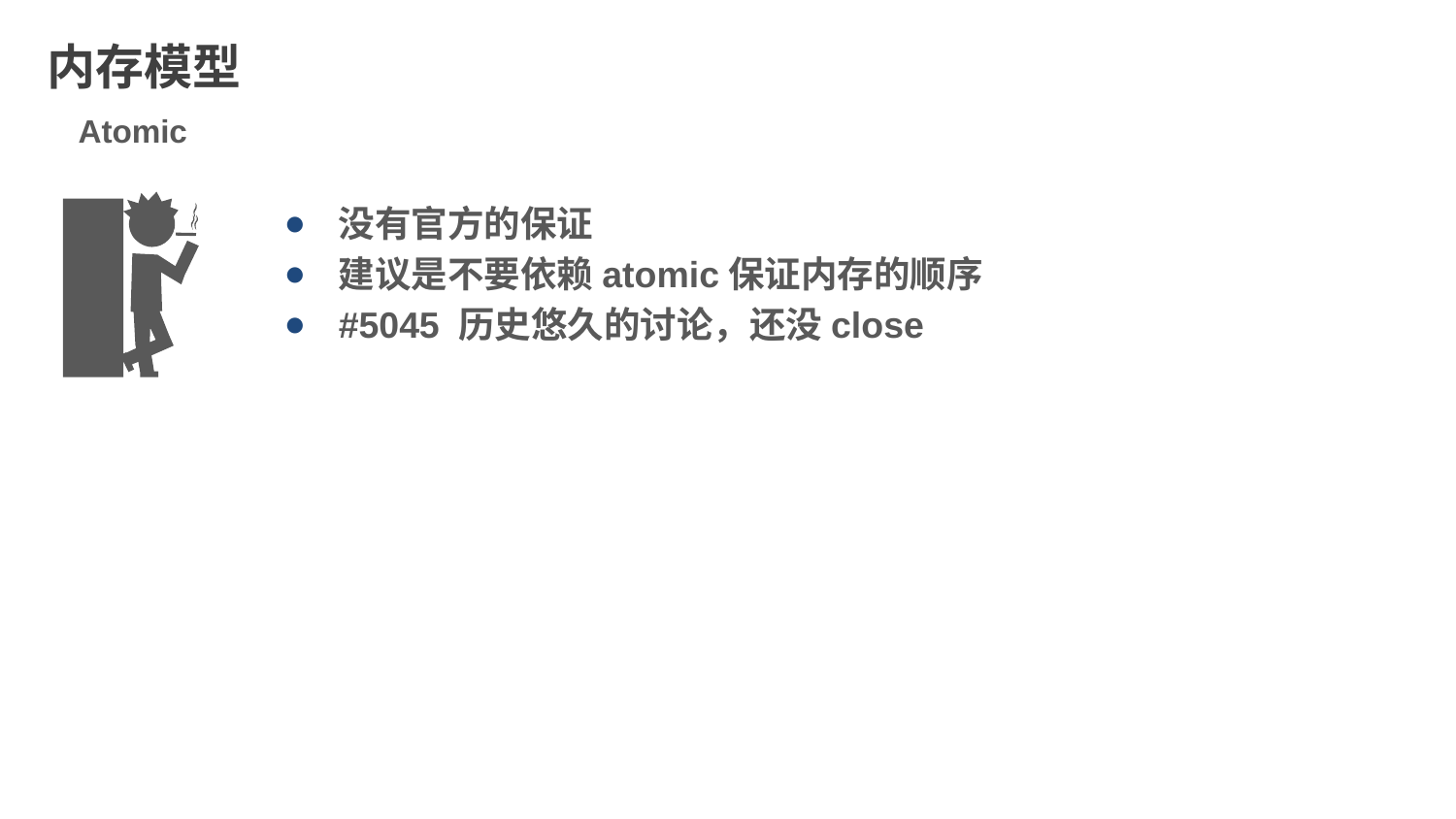

内存模型
Atomic
没有官方的保证
建议是不要依赖atomic保证内存的顺序
#5045 历史悠久的讨论，还没close